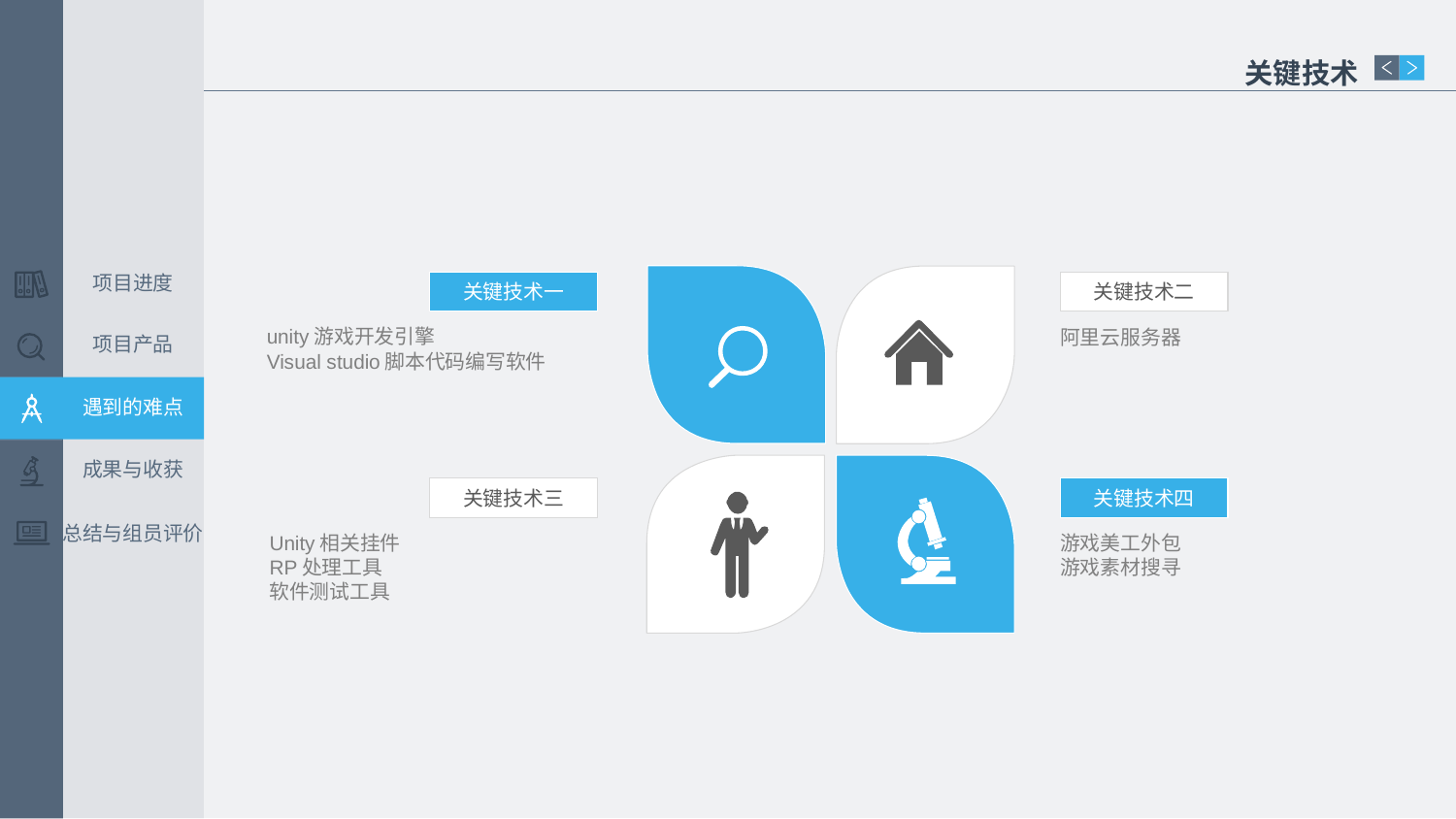

关键技术

项目进度

关键技术一
关键技术二

项目产品
unity游戏开发引擎
Visual studio脚本代码编写软件
阿里云服务器

遇到的难点

成果与收获

关键技术三
关键技术四

总结与组员评价

Unity相关挂件
RP处理工具
软件测试工具
游戏美工外包
游戏素材搜寻